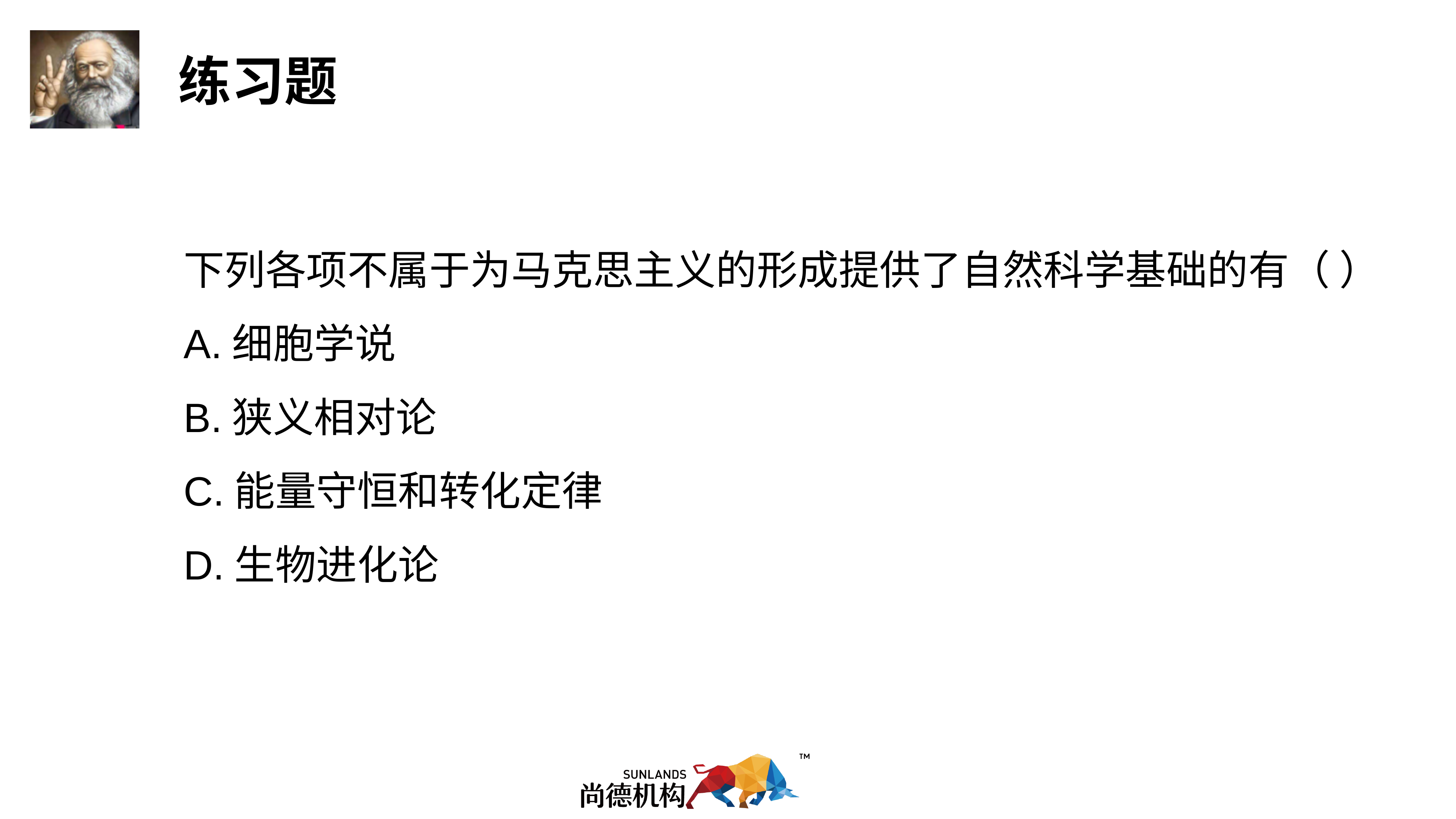

下列各项不属于为马克思主义的形成提供了自然科学基础的有（ ）
A.细胞学说
B.狭义相对论
C.能量守恒和转化定律
D.生物进化论